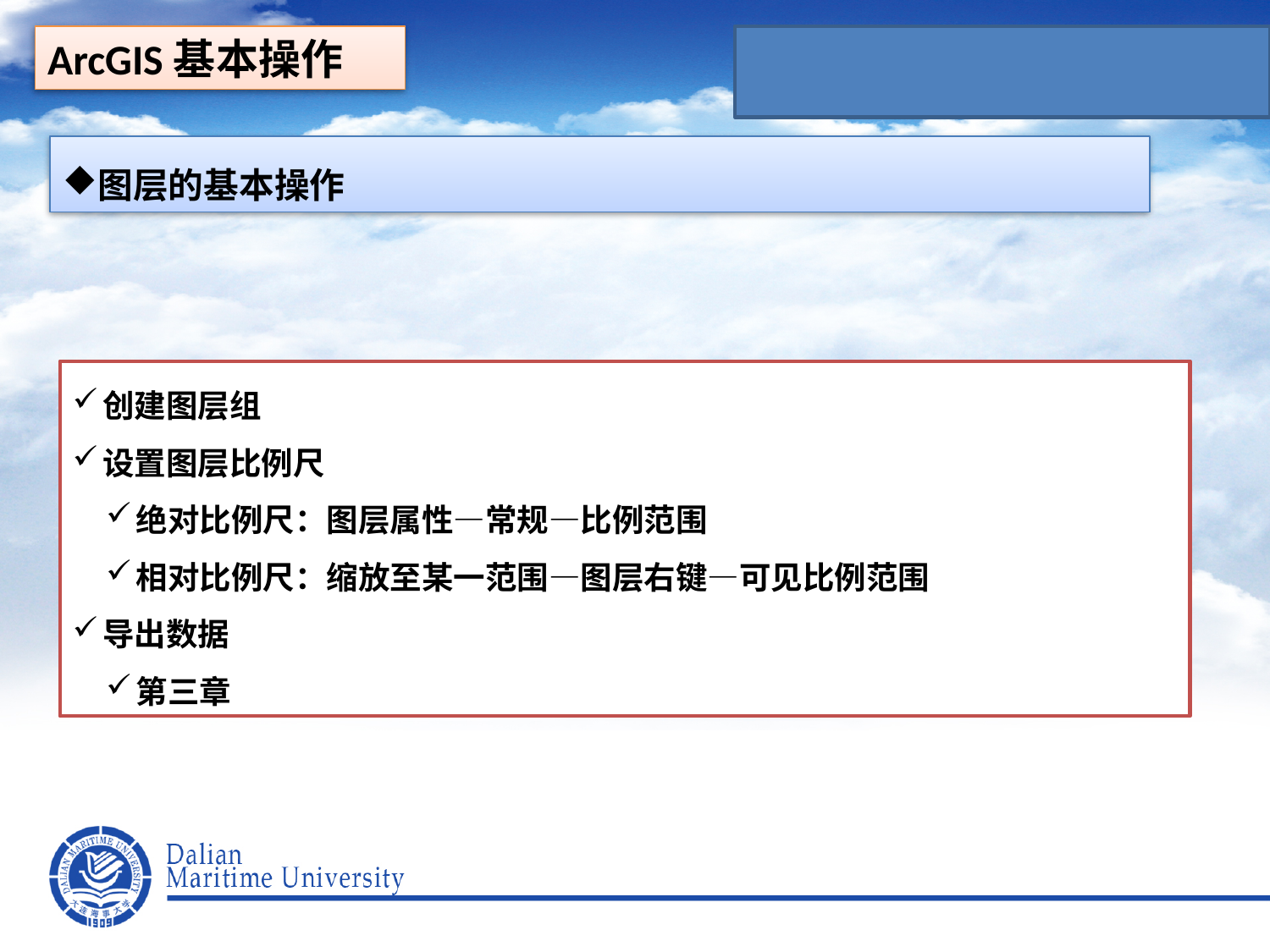

ArcGIS基本操作
图层的基本操作
创建图层组
设置图层比例尺
绝对比例尺：图层属性—常规—比例范围
相对比例尺：缩放至某一范围—图层右键—可见比例范围
导出数据
第三章